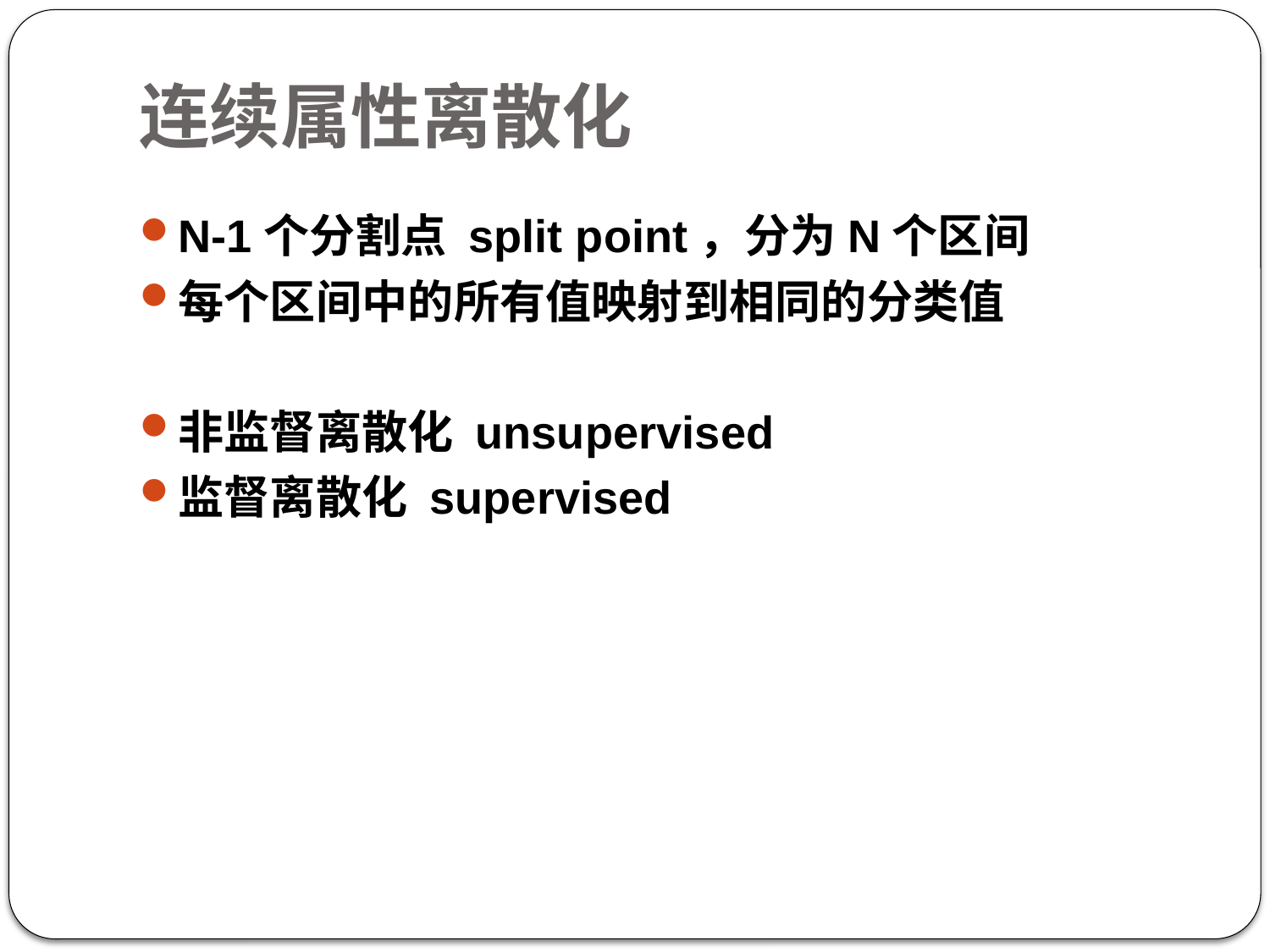

# 连续属性离散化
N-1个分割点 split point，分为N个区间
每个区间中的所有值映射到相同的分类值

非监督离散化 unsupervised
监督离散化 supervised